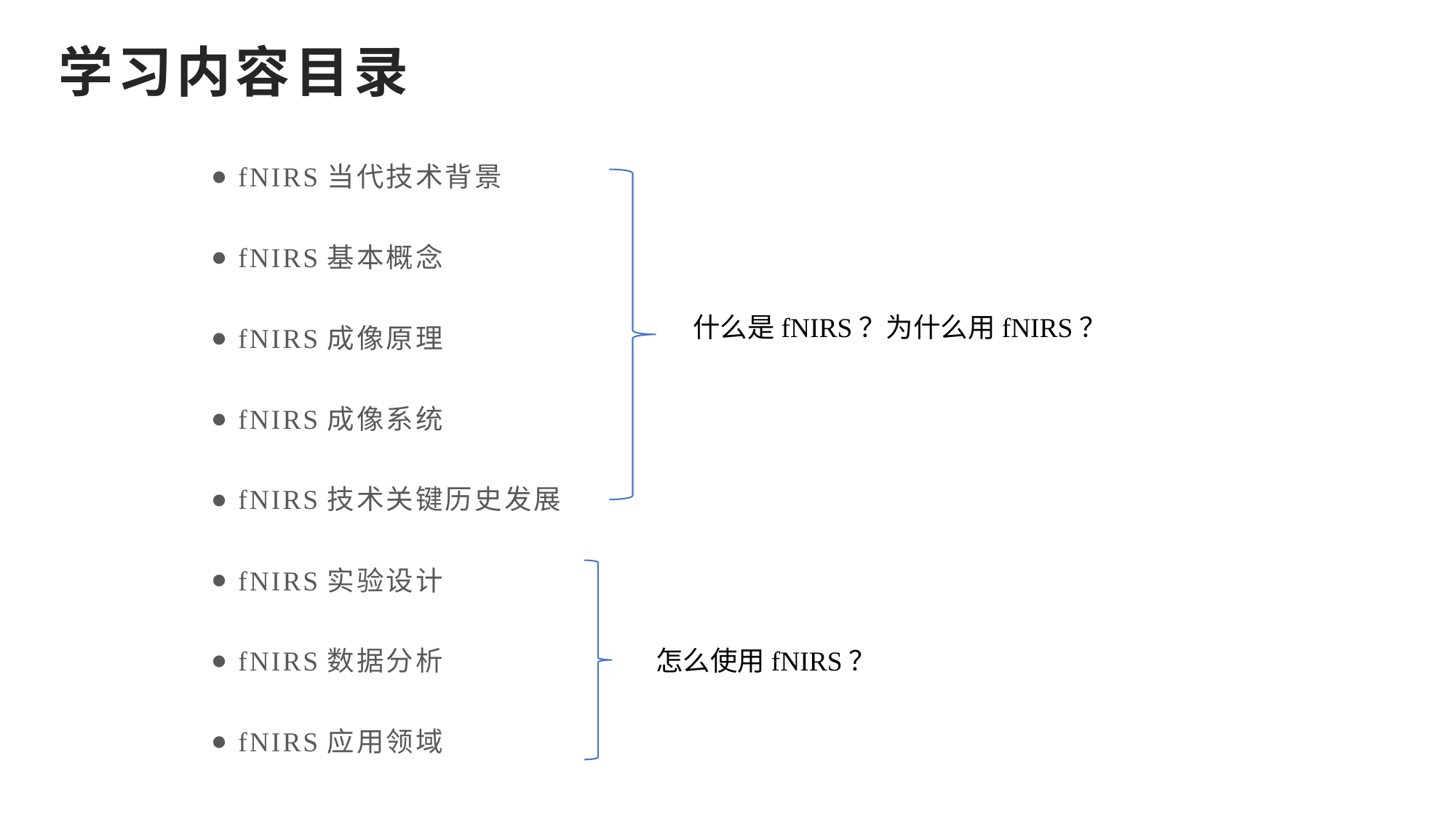

# 学习内容目录
fNIRS当代技术背景
fNIRS基本概念
fNIRS成像原理
fNIRS成像系统
fNIRS技术关键历史发展
fNIRS实验设计
fNIRS数据分析
fNIRS应用领域

什么是fNIRS？为什么用fNIRS？

怎么使用fNIRS？